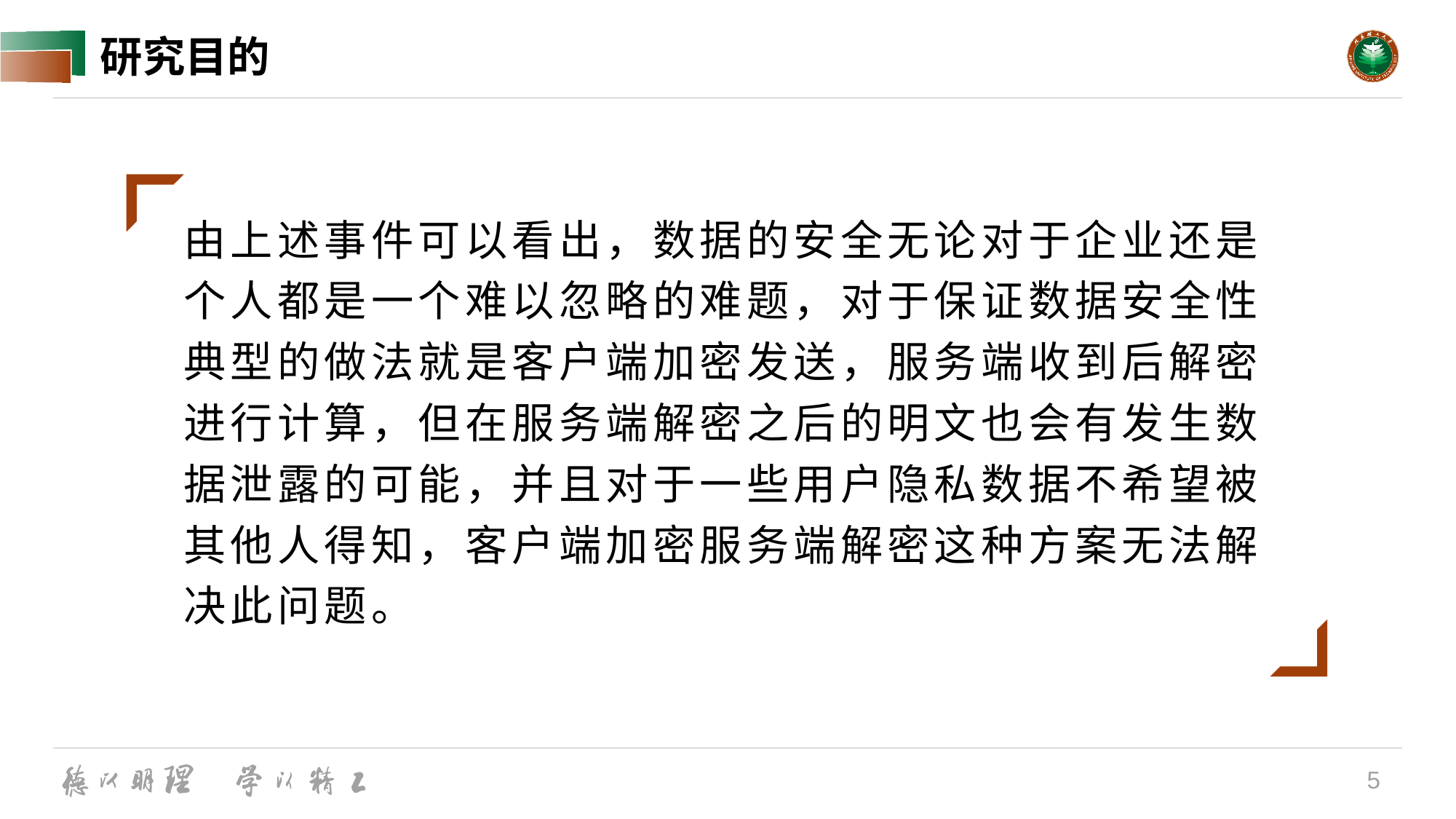

# 研究目的

由上述事件可以看出，数据的安全无论对于企业还是个人都是一个难以忽略的难题，对于保证数据安全性典型的做法就是客户端加密发送，服务端收到后解密进行计算，但在服务端解密之后的明文也会有发生数据泄露的可能，并且对于一些用户隐私数据不希望被其他人得知，客户端加密服务端解密这种方案无法解决此问题。